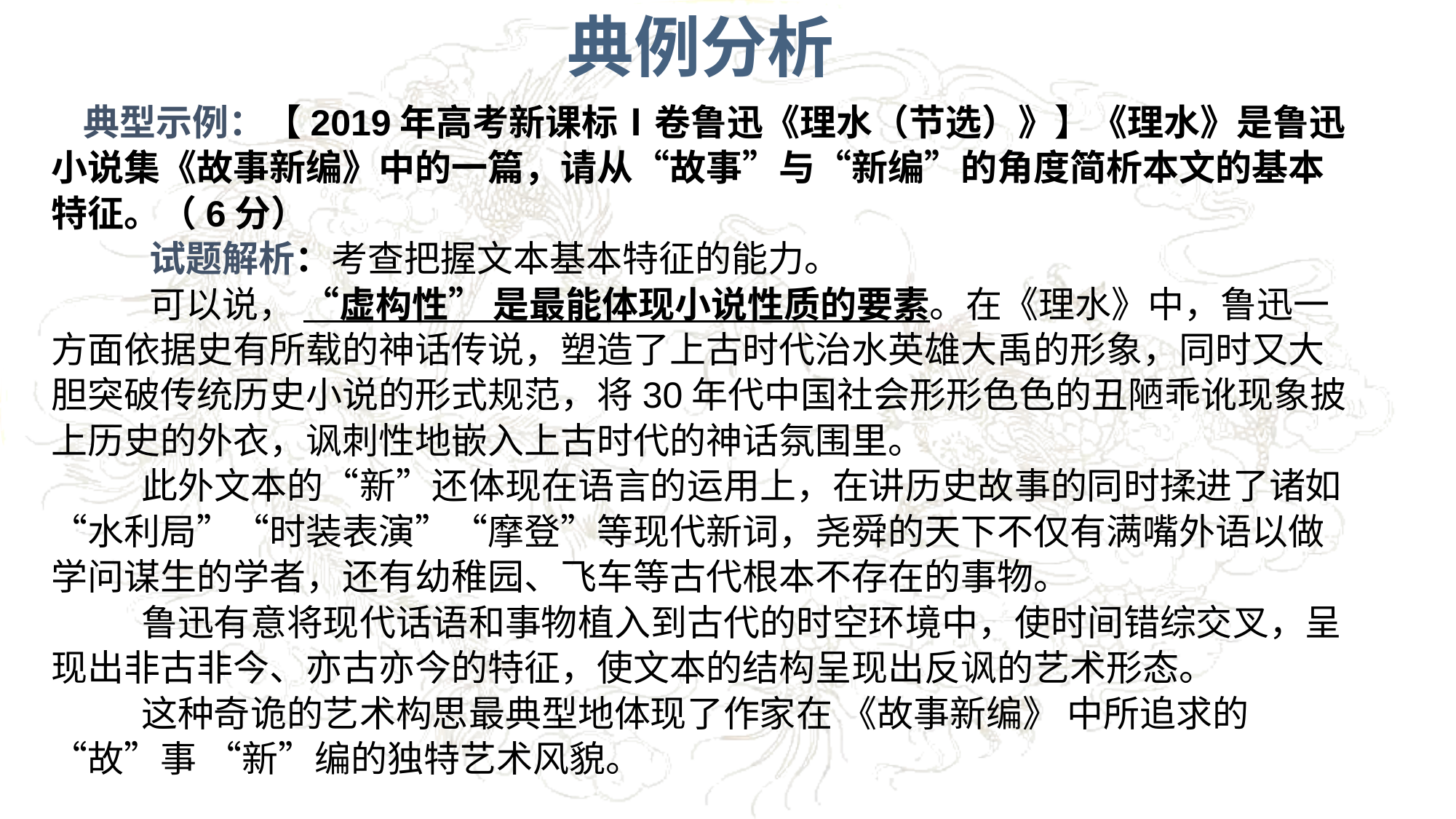

典例分析
典型示例：【2019年高考新课标Ⅰ卷鲁迅《理水（节选）》】《理水》是鲁迅小说集《故事新编》中的一篇，请从“故事”与“新编”的角度简析本文的基本特征。（6分）
       试题解析：考查把握文本基本特征的能力。
       可以说， “虚构性” 是最能体现小说性质的要素。在《理水》中，鲁迅一方面依据史有所载的神话传说，塑造了上古时代治水英雄大禹的形象，同时又大胆突破传统历史小说的形式规范，将30年代中国社会形形色色的丑陋乖讹现象披上历史的外衣，讽刺性地嵌入上古时代的神话氛围里。
      此外文本的“新”还体现在语言的运用上，在讲历史故事的同时揉进了诸如“水利局”“时装表演”“摩登”等现代新词，尧舜的天下不仅有满嘴外语以做学问谋生的学者，还有幼稚园、飞车等古代根本不存在的事物。
      鲁迅有意将现代话语和事物植入到古代的时空环境中，使时间错综交叉，呈现出非古非今、亦古亦今的特征，使文本的结构呈现出反讽的艺术形态。
      这种奇诡的艺术构思最典型地体现了作家在 《故事新编》 中所追求的“故”事 “新”编的独特艺术风貌。